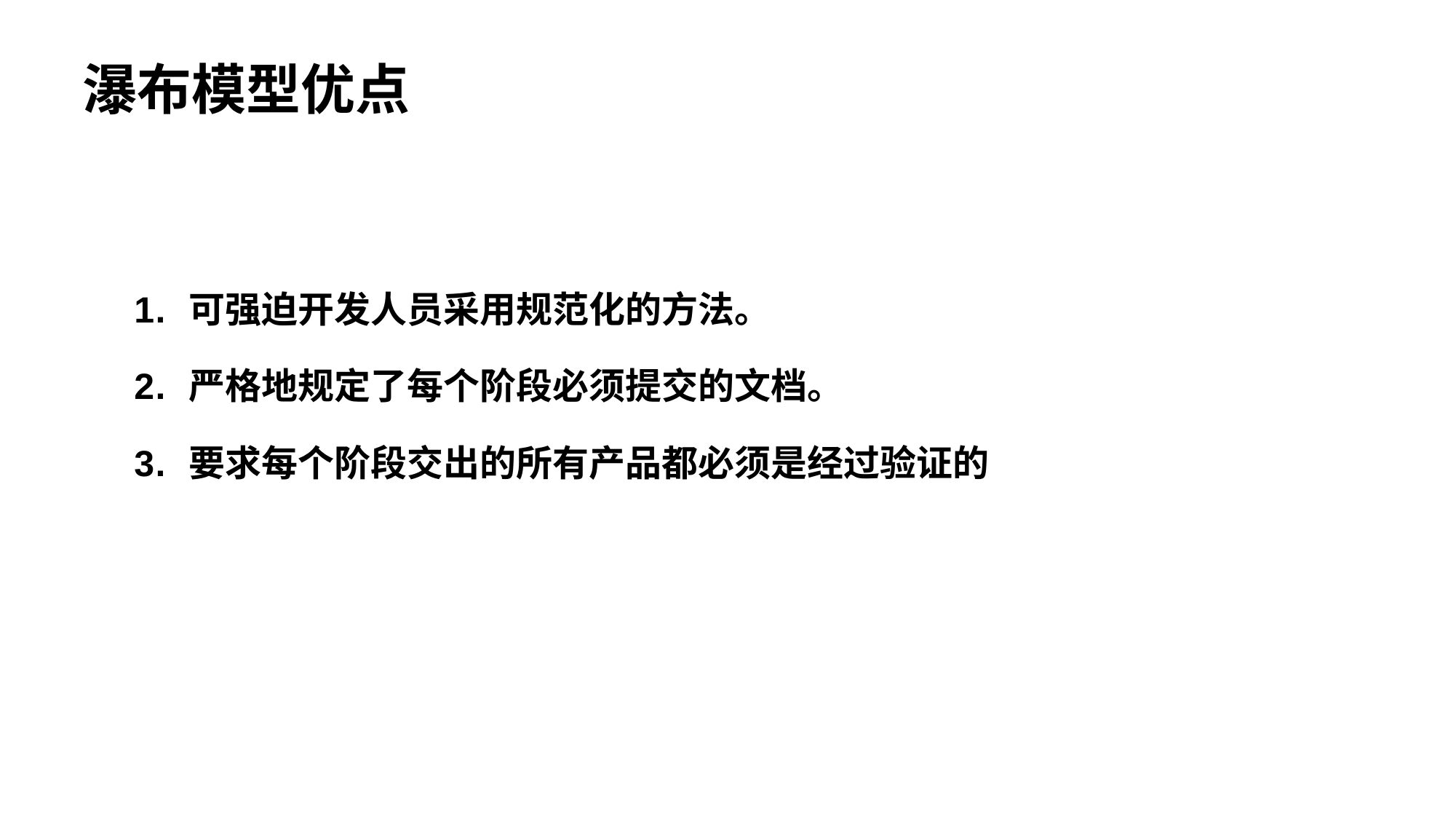

瀑布模型优点

可强迫开发人员采用规范化的方法。
严格地规定了每个阶段必须提交的文档。
要求每个阶段交出的所有产品都必须是经过验证的